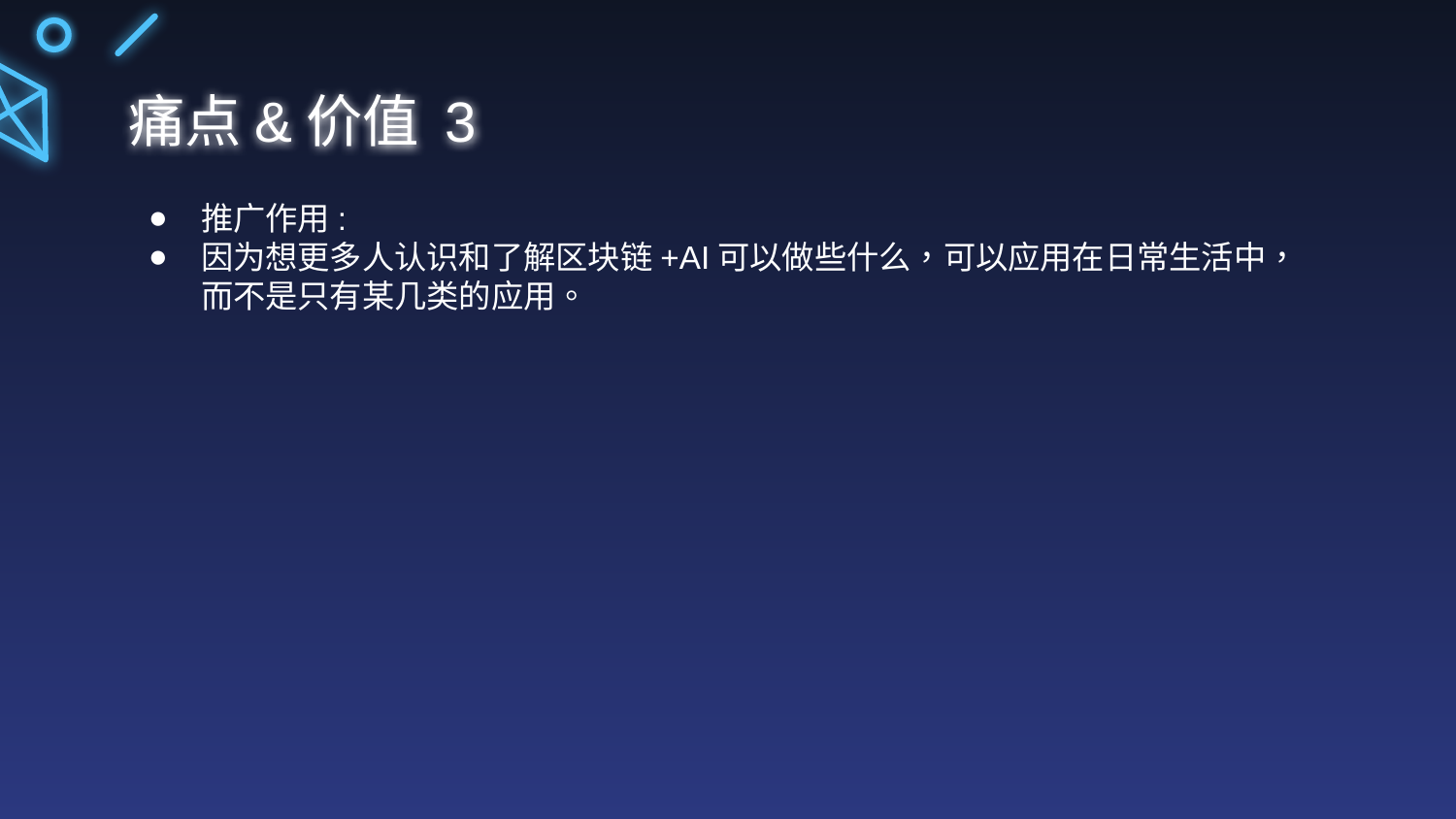

# 痛点&价值 3

推广作用:
因为想更多人认识和了解区块链+AI可以做些什么，可以应用在日常生活中，而不是只有某几类的应用。